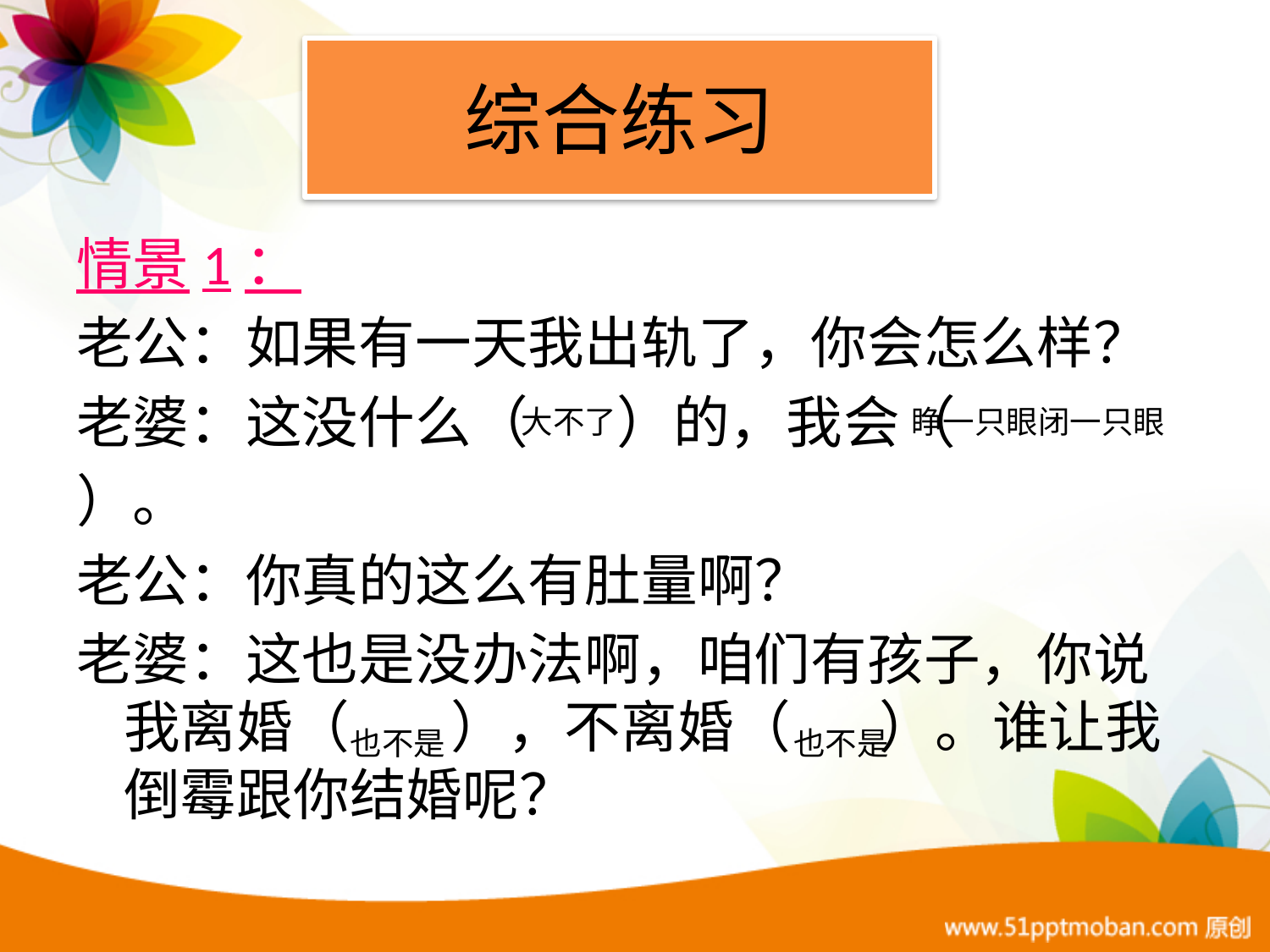

# 综合练习
情景1：
老公：如果有一天我出轨了，你会怎么样？
老婆：这没什么（       ）的，我会（
）。
老公：你真的这么有肚量啊？
老婆：这也是没办法啊，咱们有孩子，你说我离婚（        ），不离婚（       ）。谁让我倒霉跟你结婚呢？
大不了
睁一只眼闭一只眼
也不是
也不是